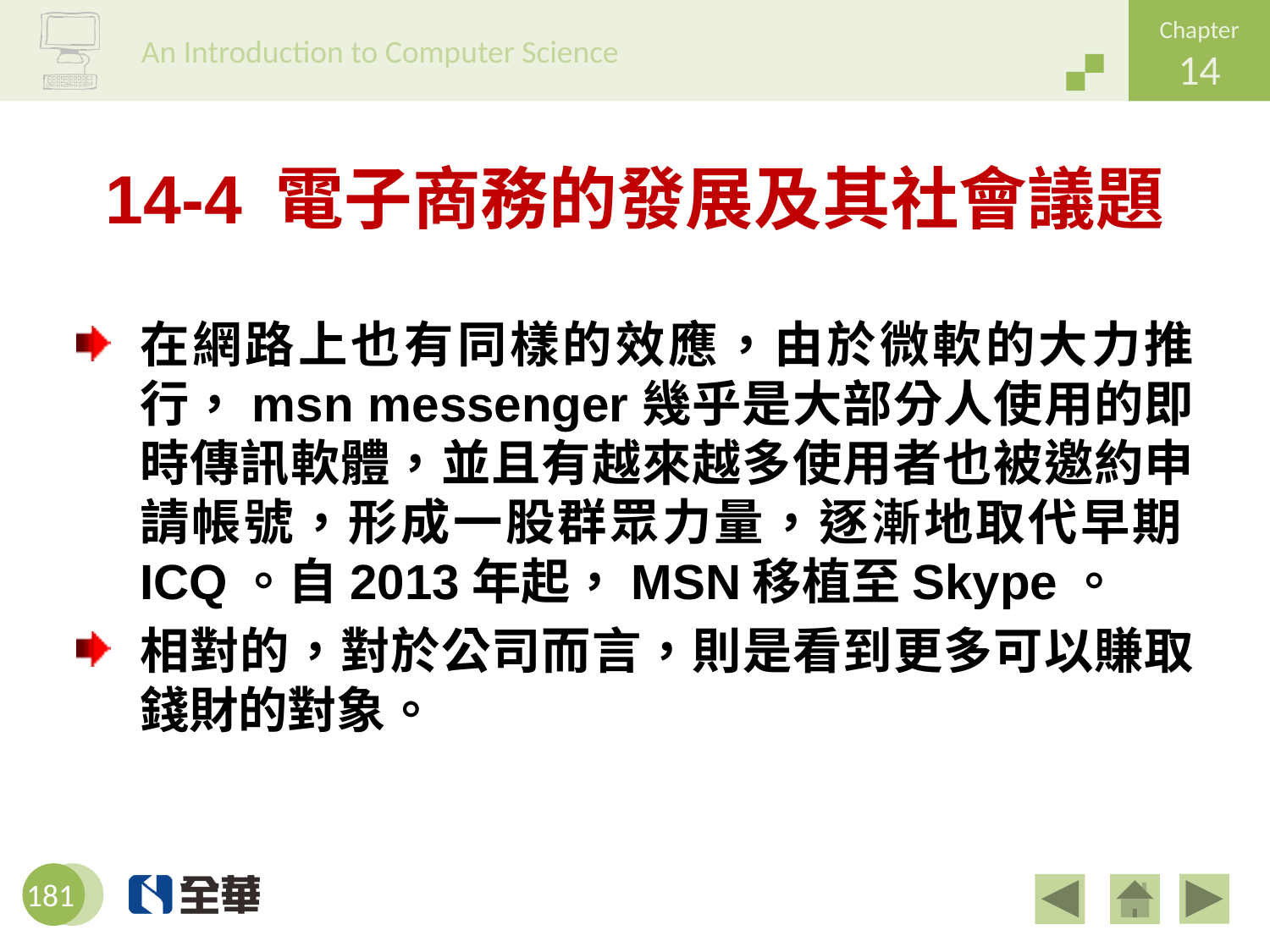

# 14-4 電子商務的發展及其社會議題
在網路上也有同樣的效應，由於微軟的大力推行，msn messenger幾乎是大部分人使用的即時傳訊軟體，並且有越來越多使用者也被邀約申請帳號，形成一股群眾力量，逐漸地取代早期ICQ。自2013年起，MSN移植至Skype。
相對的，對於公司而言，則是看到更多可以賺取錢財的對象。